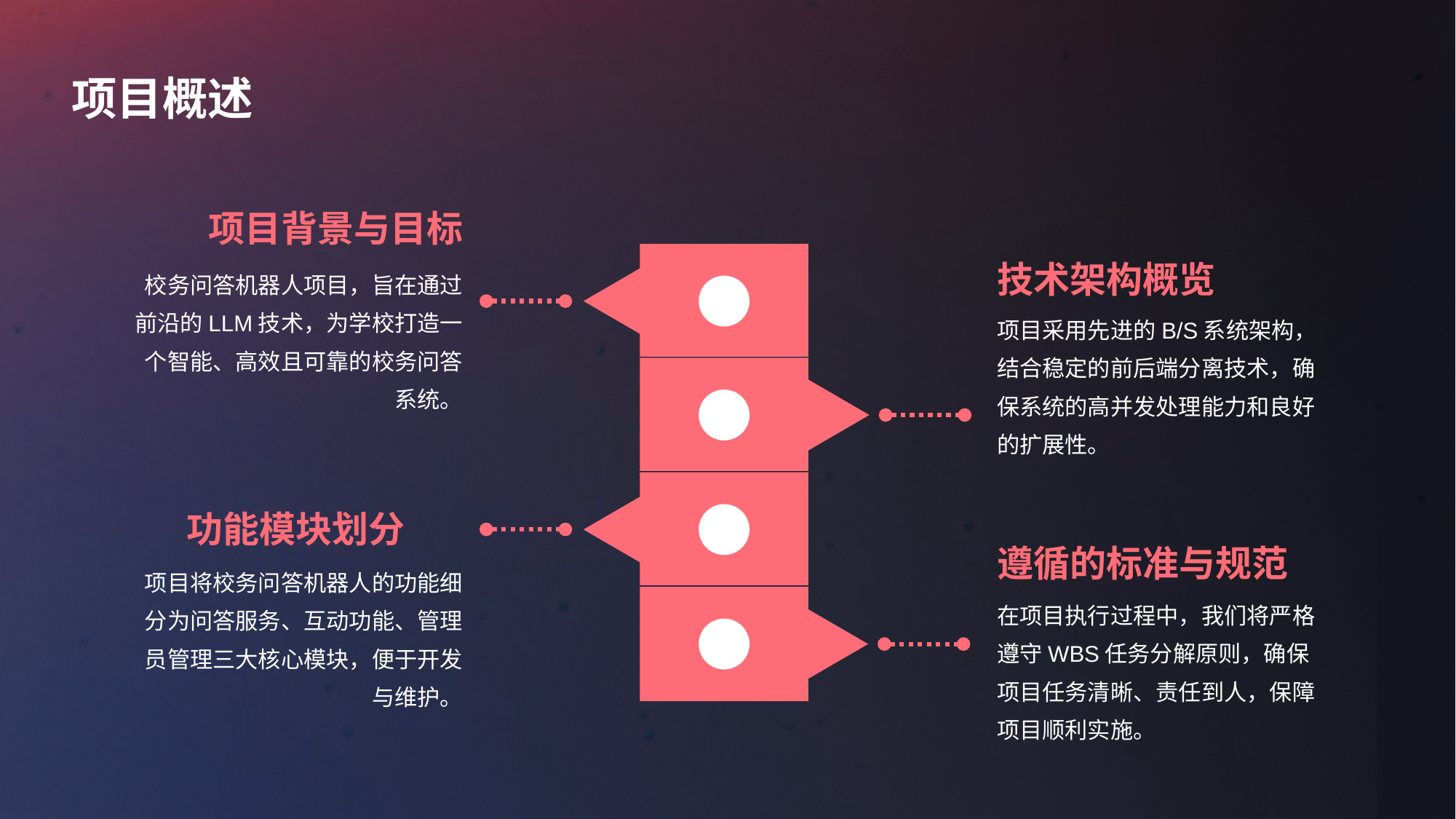

项目概述
项目背景与目标
技术架构概览

校务问答机器人项目，旨在通过前沿的LLM技术，为学校打造一个智能、高效且可靠的校务问答系统。

项目采用先进的B/S系统架构，结合稳定的前后端分离技术，确保系统的高并发处理能力和良好的扩展性。

功能模块划分

遵循的标准与规范
项目将校务问答机器人的功能细分为问答服务、互动功能、管理员管理三大核心模块，便于开发与维护。
在项目执行过程中，我们将严格遵守WBS任务分解原则，确保项目任务清晰、责任到人，保障项目顺利实施。